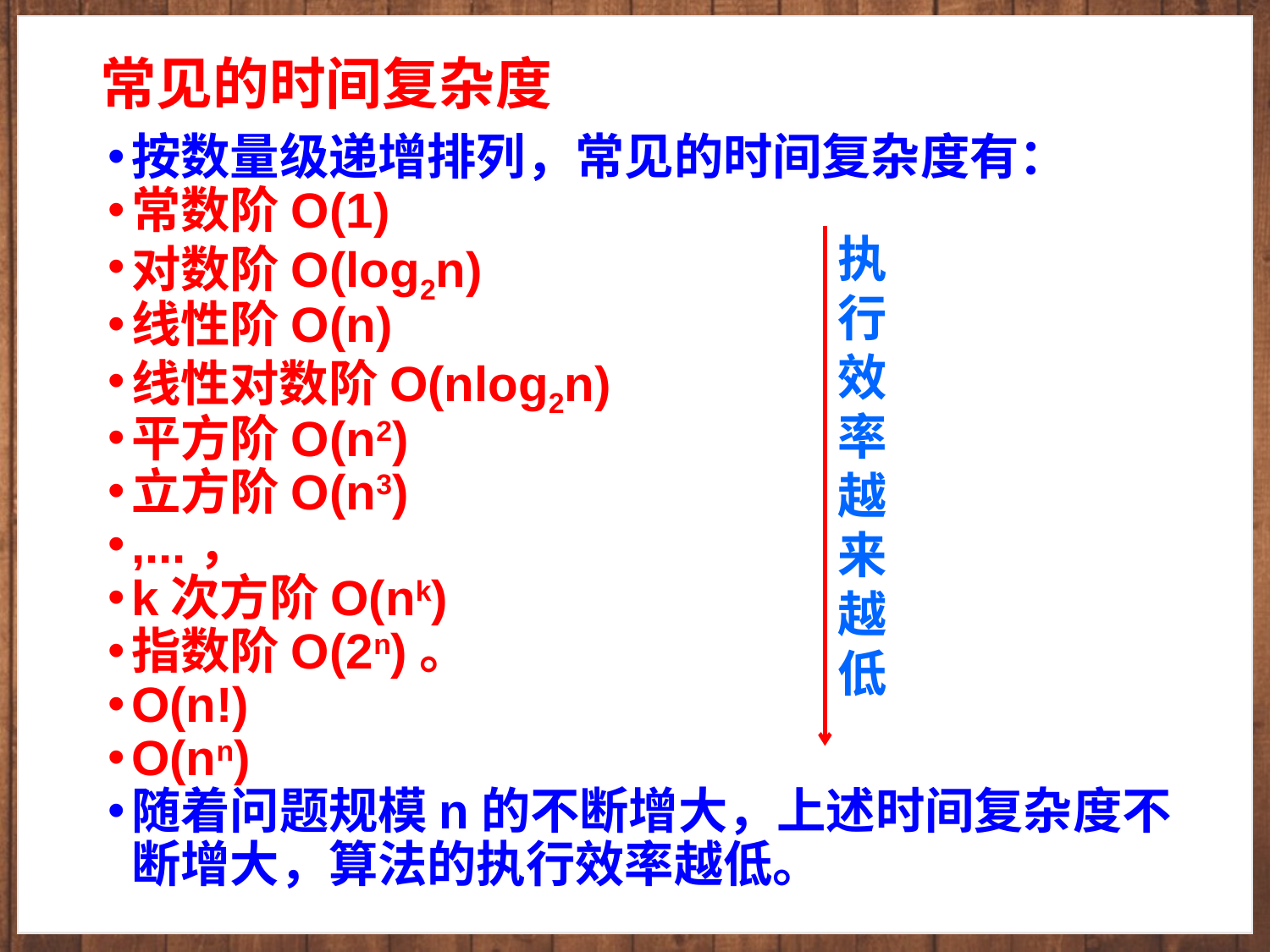

# 常见的时间复杂度
按数量级递增排列，常见的时间复杂度有：
常数阶O(1)
对数阶O(log2n)
线性阶O(n)
线性对数阶O(nlog2n)
平方阶O(n2)
立方阶O(n3)
,...，
k次方阶O(nk)
指数阶O(2n)。
O(n!)
O(nn)
随着问题规模n的不断增大，上述时间复杂度不断增大，算法的执行效率越低。
执行效率越来越低